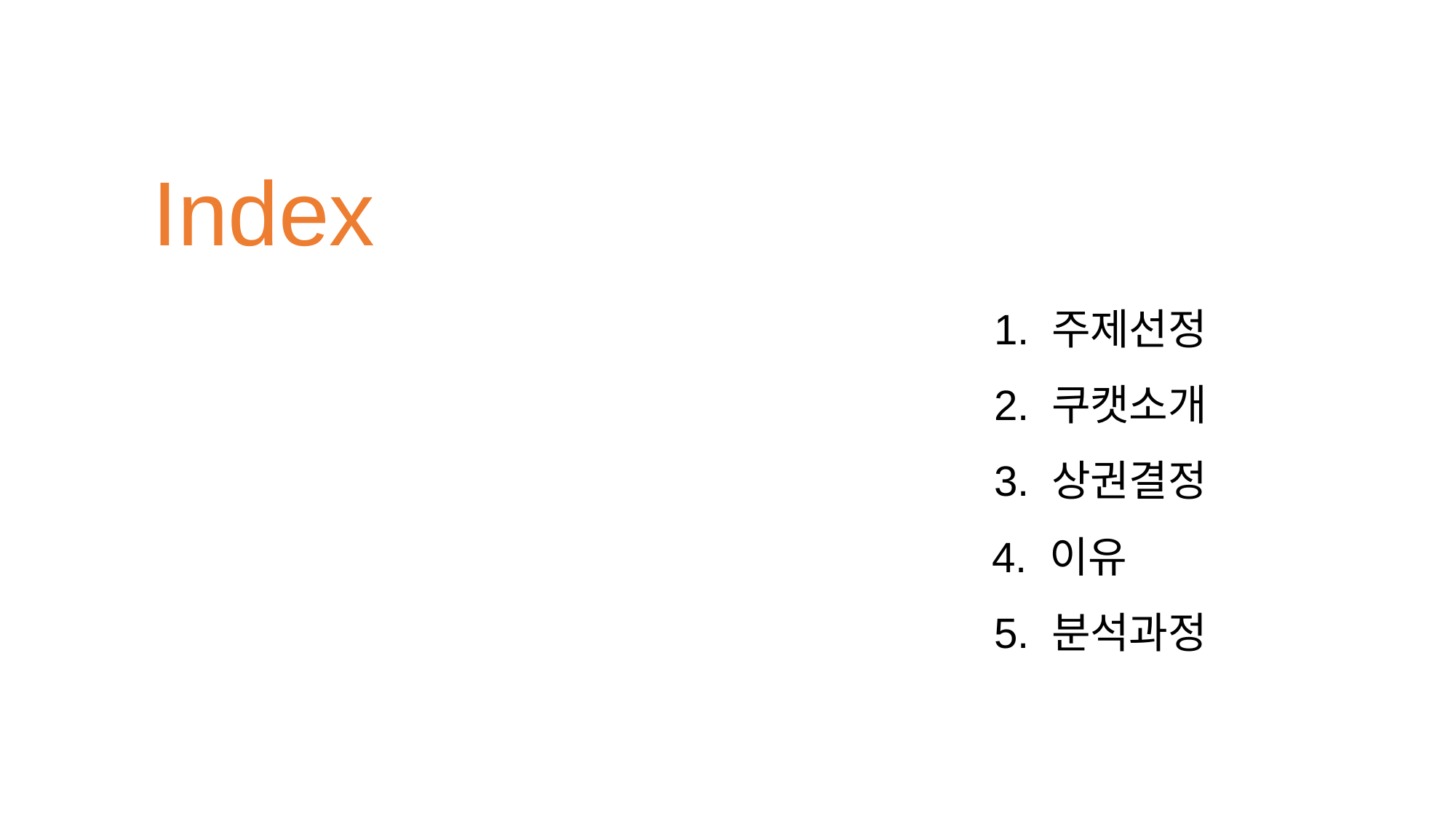

Index
1. 주제선정
2. 쿠캣소개
3. 상권결정
4. 이유
5. 분석과정